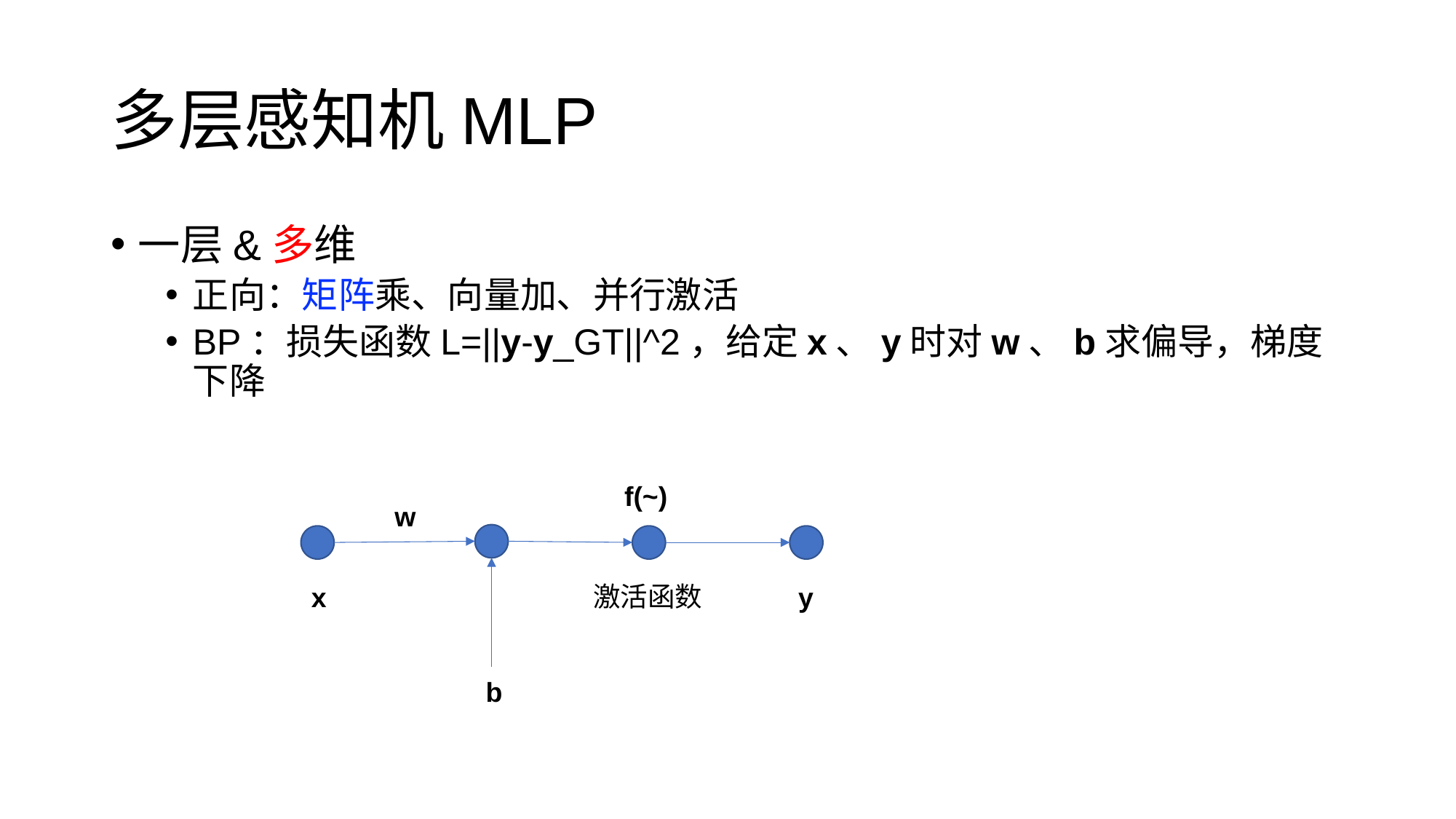

# 多层感知机MLP
一层&多维
正向：矩阵乘、向量加、并行激活
BP：损失函数L=||y-y_GT||^2，给定x、y时对w、b求偏导，梯度下降
f(~)
w

激活函数
x
y
b